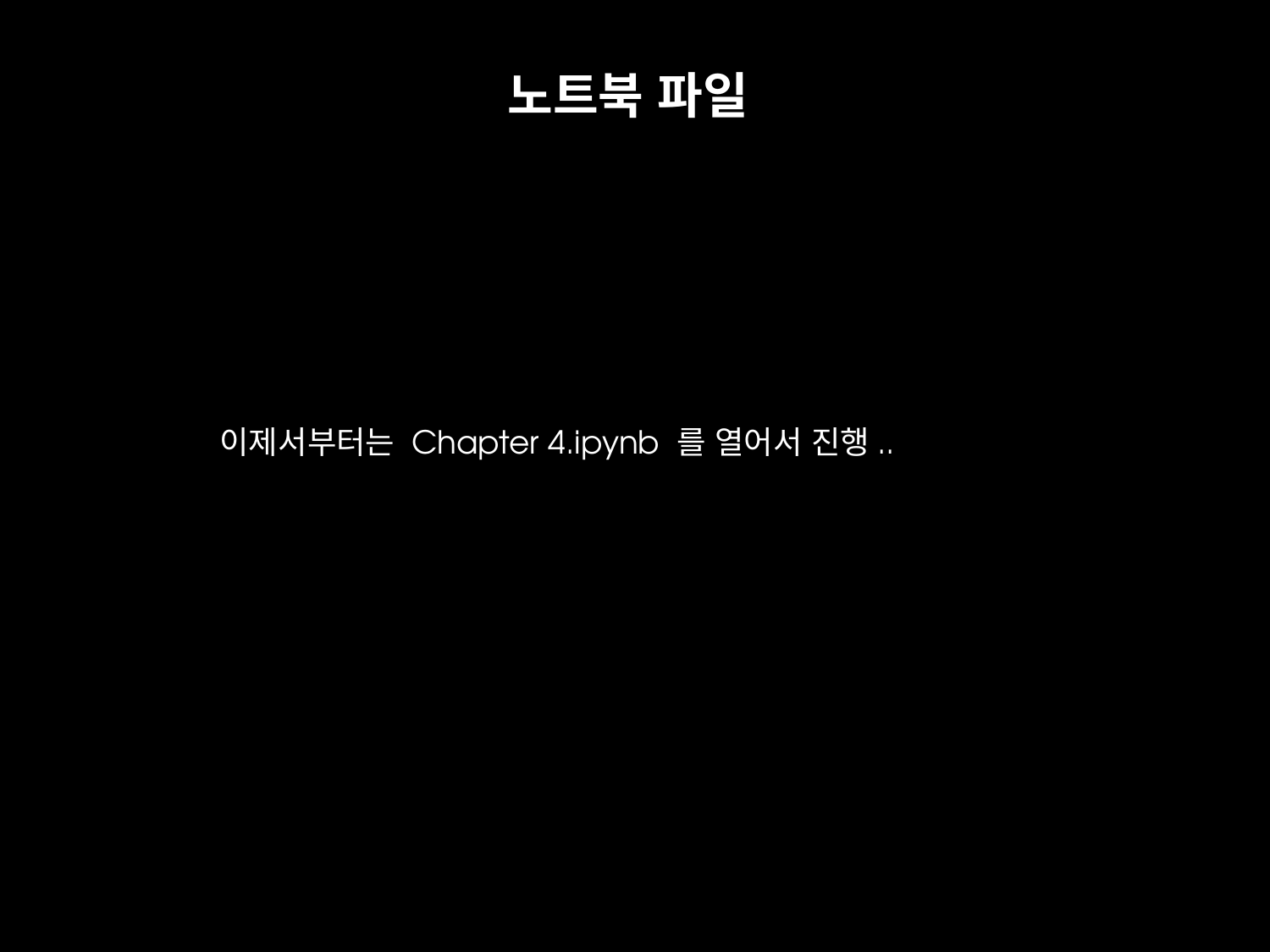

노트북 파일
이제서부터는 Chapter 4.ipynb 를 열어서 진행..